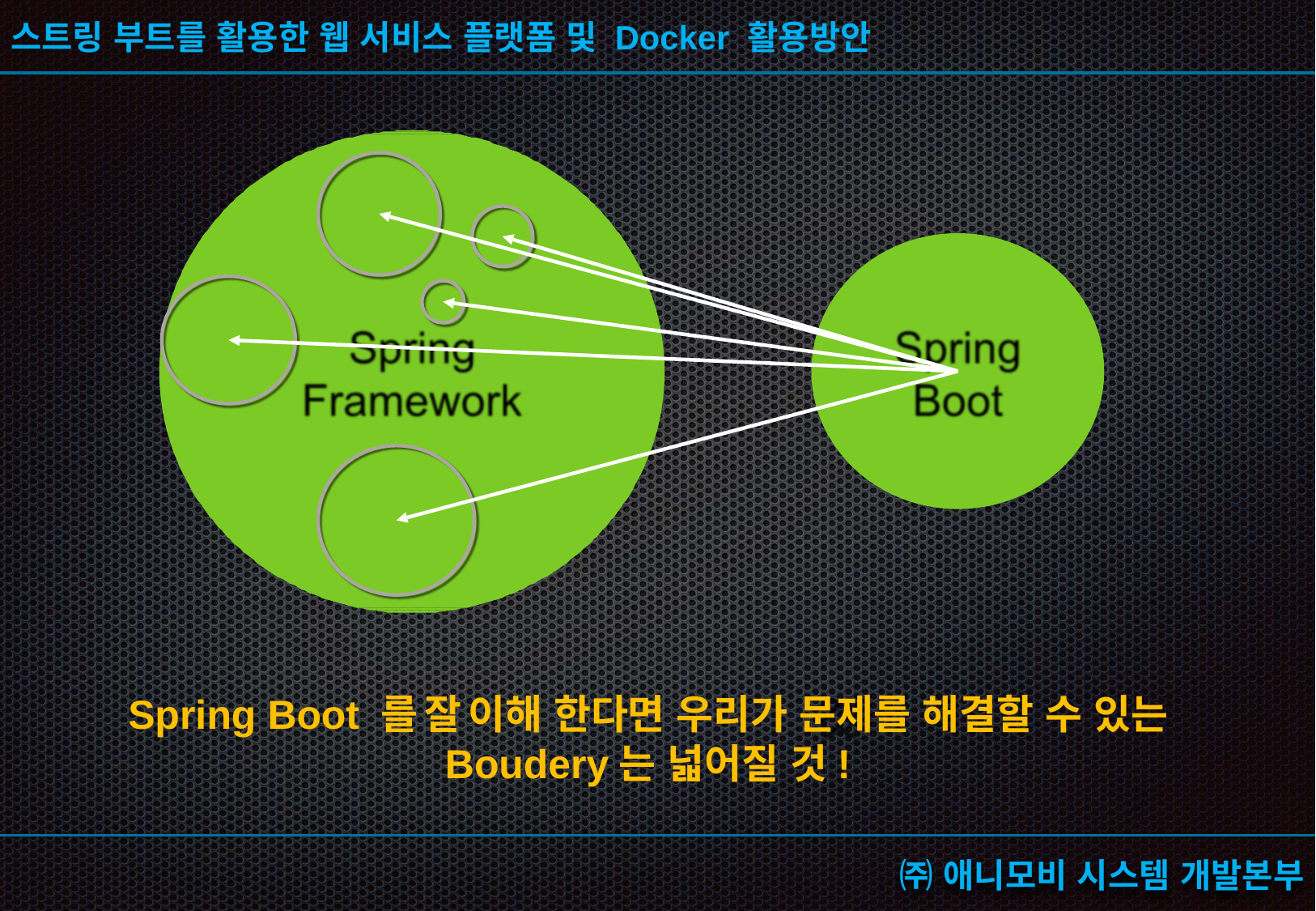

Spring Boot 를 잘 이해 한다면 우리가 문제를 해결할 수 있는
Boudery는 넓어질 것!